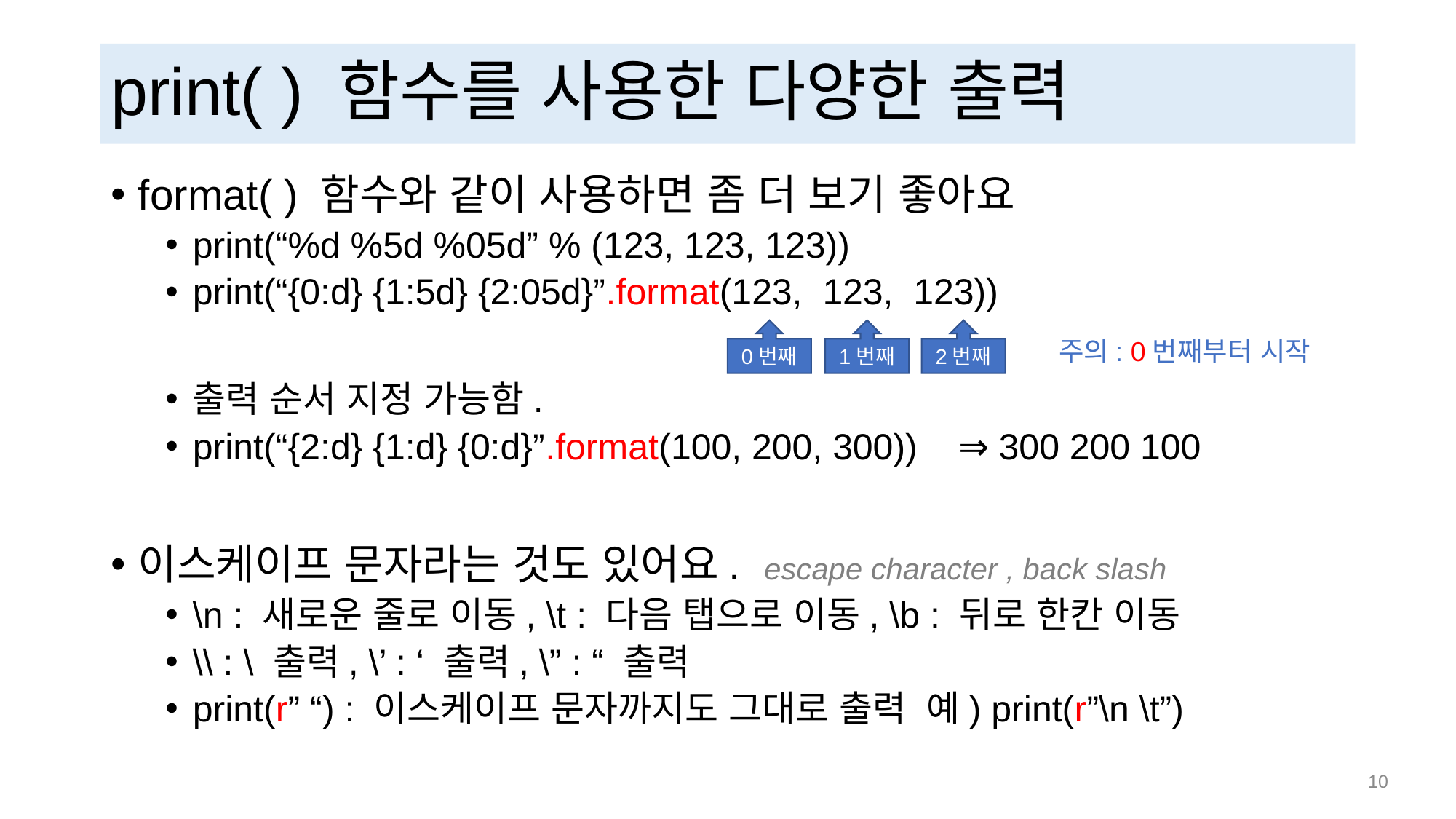

# print( ) 함수를 사용한 다양한 출력
format( ) 함수와 같이 사용하면 좀 더 보기 좋아요
print(“%d %5d %05d” % (123, 123, 123))
print(“{0:d} {1:5d} {2:05d}”.format(123,  123,  123))

출력 순서 지정 가능함.
print(“{2:d} {1:d} {0:d}”.format(100, 200, 300))    ⇒ 300 200 100

이스케이프 문자라는 것도 있어요.  escape character , back slash
\n : 새로운 줄로 이동, \t : 다음 탭으로 이동, \b : 뒤로 한칸 이동
\\ : \ 출력, \’ : ‘ 출력, \” : “ 출력
print(r” “) : 이스케이프 문자까지도 그대로 출력  예) print(r”\n \t”)
0번째
1번째
2번째
주의: 0번째부터 시작

 10